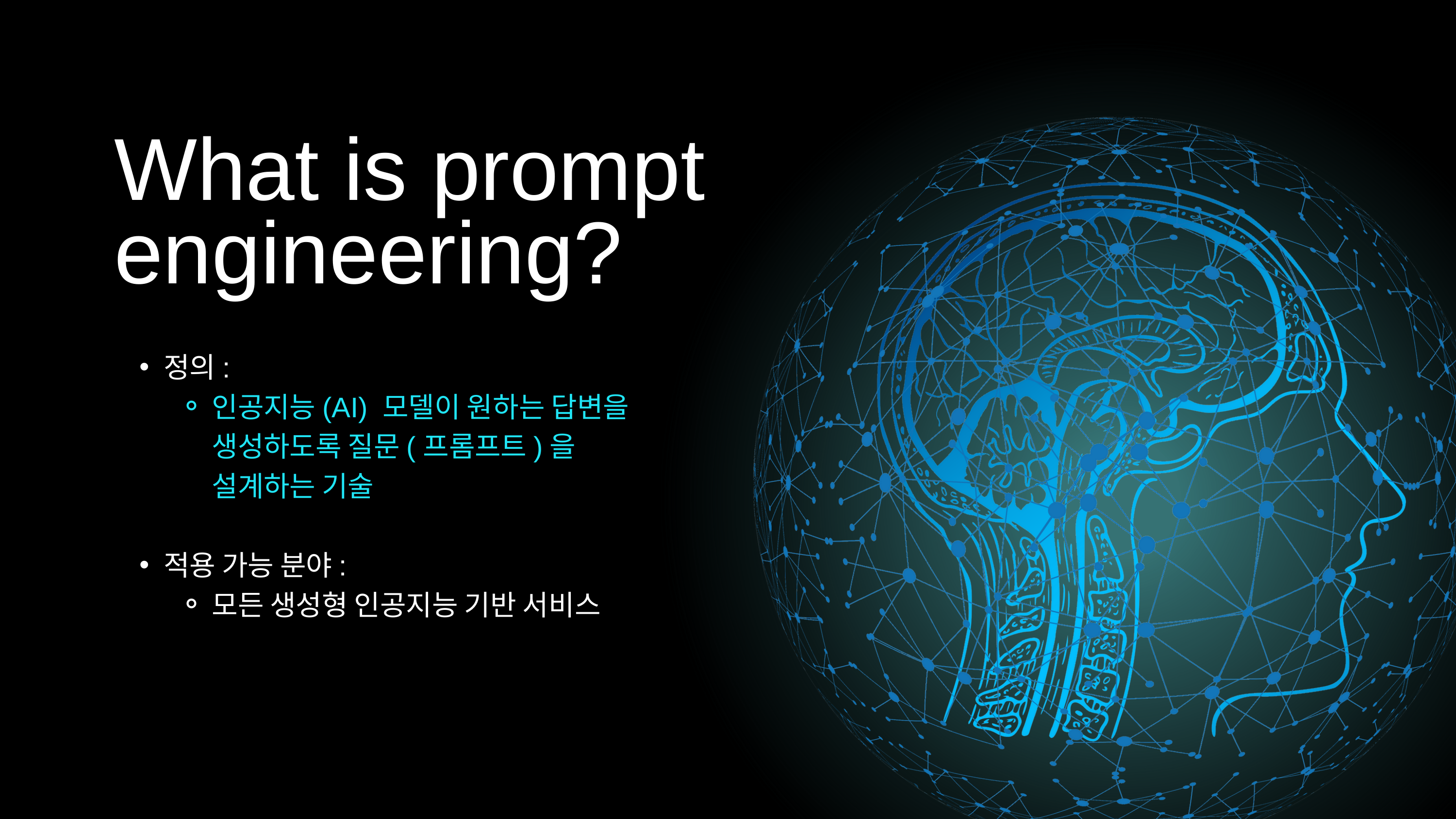

What is prompt engineering?
정의:
인공지능(AI) 모델이 원하는 답변을 생성하도록 질문(프롬프트)을 설계하는 기술

적용 가능 분야:
모든 생성형 인공지능 기반 서비스
www.reallygreatsite.com